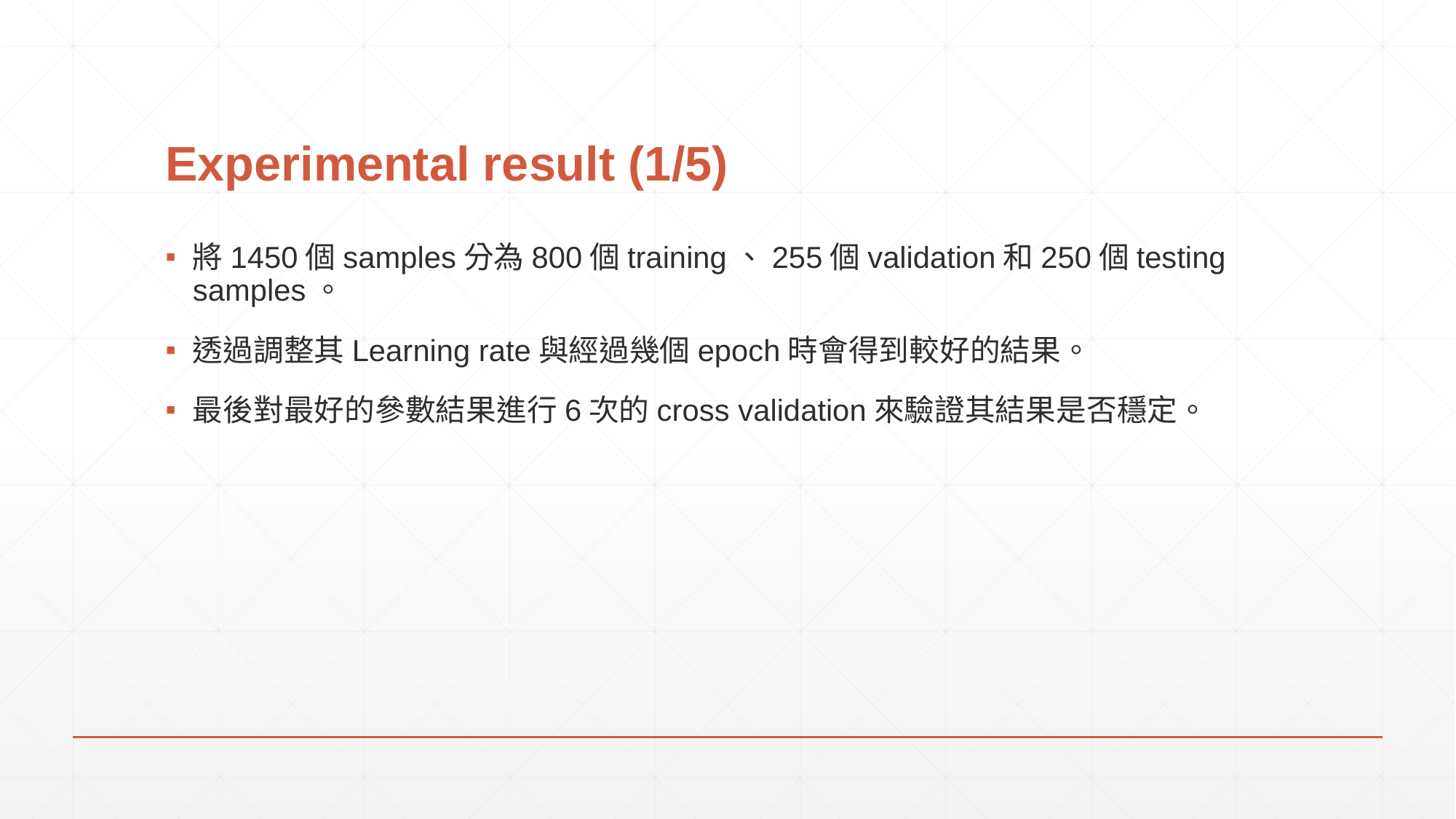

# Experimental result (1/5)
將1450個samples分為800個training、255個validation和250個testing samples。
透過調整其Learning rate與經過幾個epoch時會得到較好的結果。
最後對最好的參數結果進行6次的cross validation來驗證其結果是否穩定。